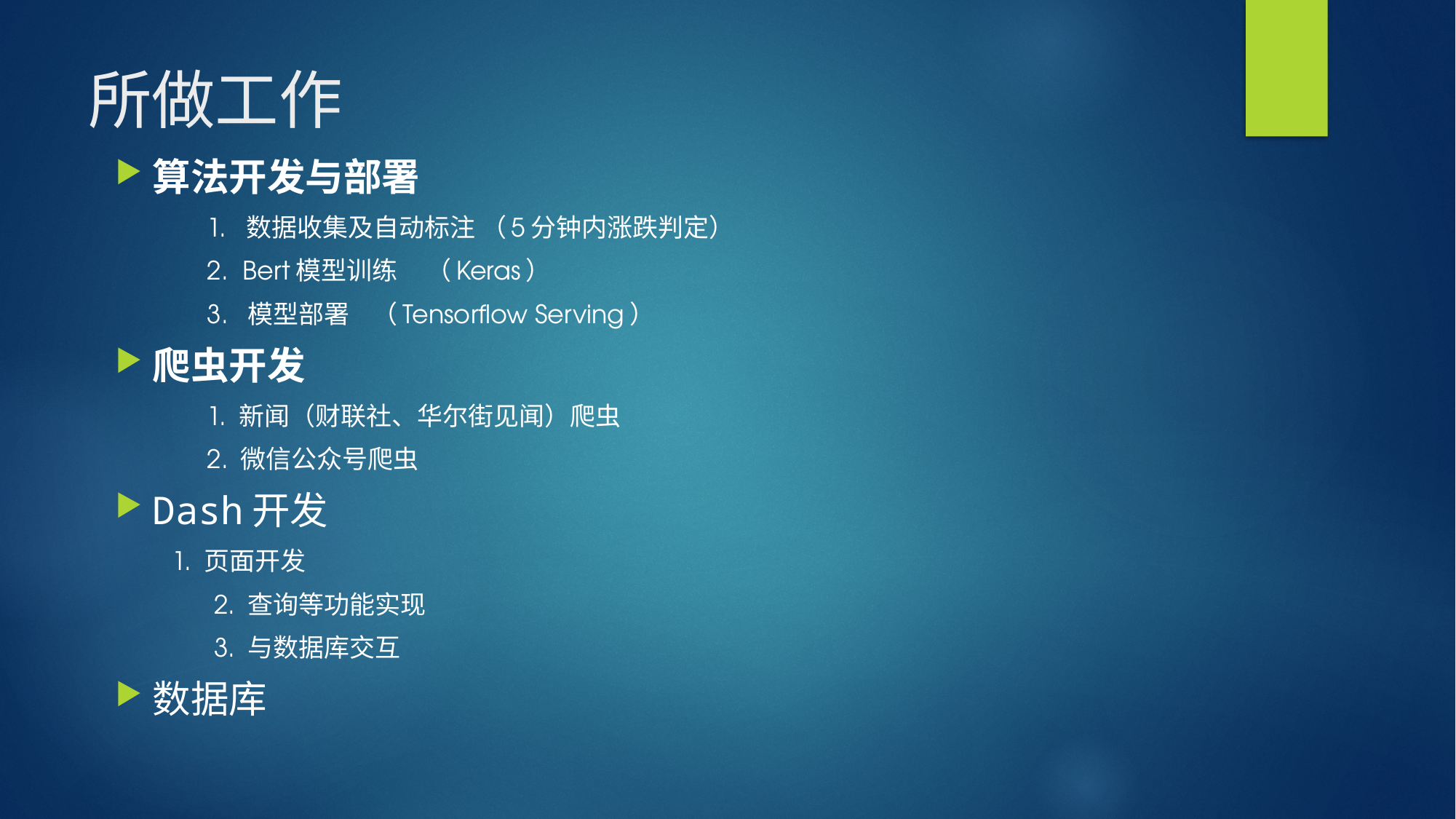

# 所做工作
算法开发与部署
	1.  数据收集及自动标注 （5分钟内涨跌判定）
	2.  Bert模型训练     （Keras）
	3.  模型部署    （Tensorflow Serving）
爬虫开发
	1. 新闻（财联社、华尔街见闻）爬虫
	2. 微信公众号爬虫
Dash开发
        1. 页面开发
	 2. 查询等功能实现
	 3. 与数据库交互
数据库